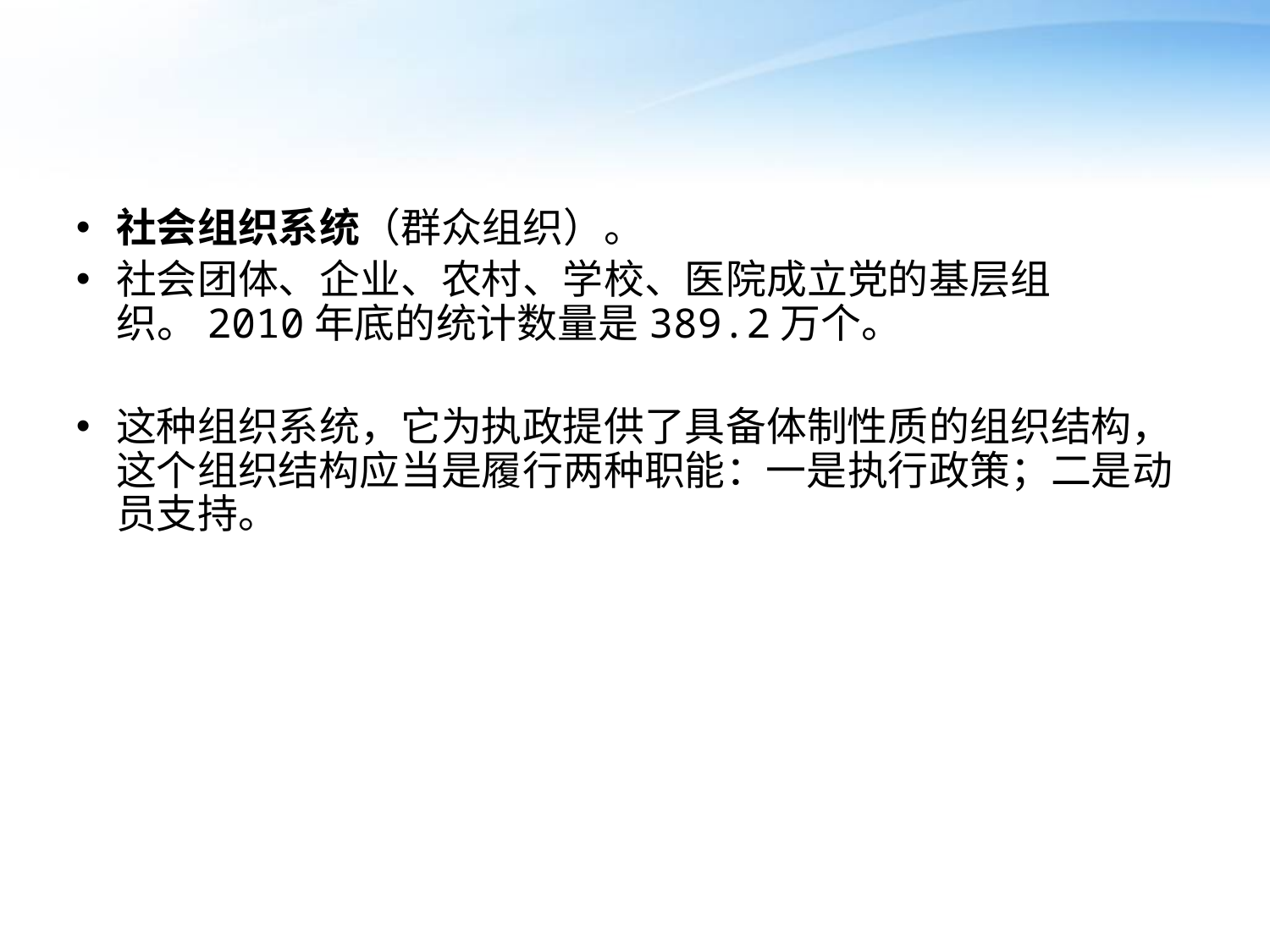

#
社会组织系统（群众组织）。
社会团体、企业、农村、学校、医院成立党的基层组织。2010年底的统计数量是389.2万个。

这种组织系统，它为执政提供了具备体制性质的组织结构， 这个组织结构应当是履行两种职能：一是执行政策；二是动员支持。